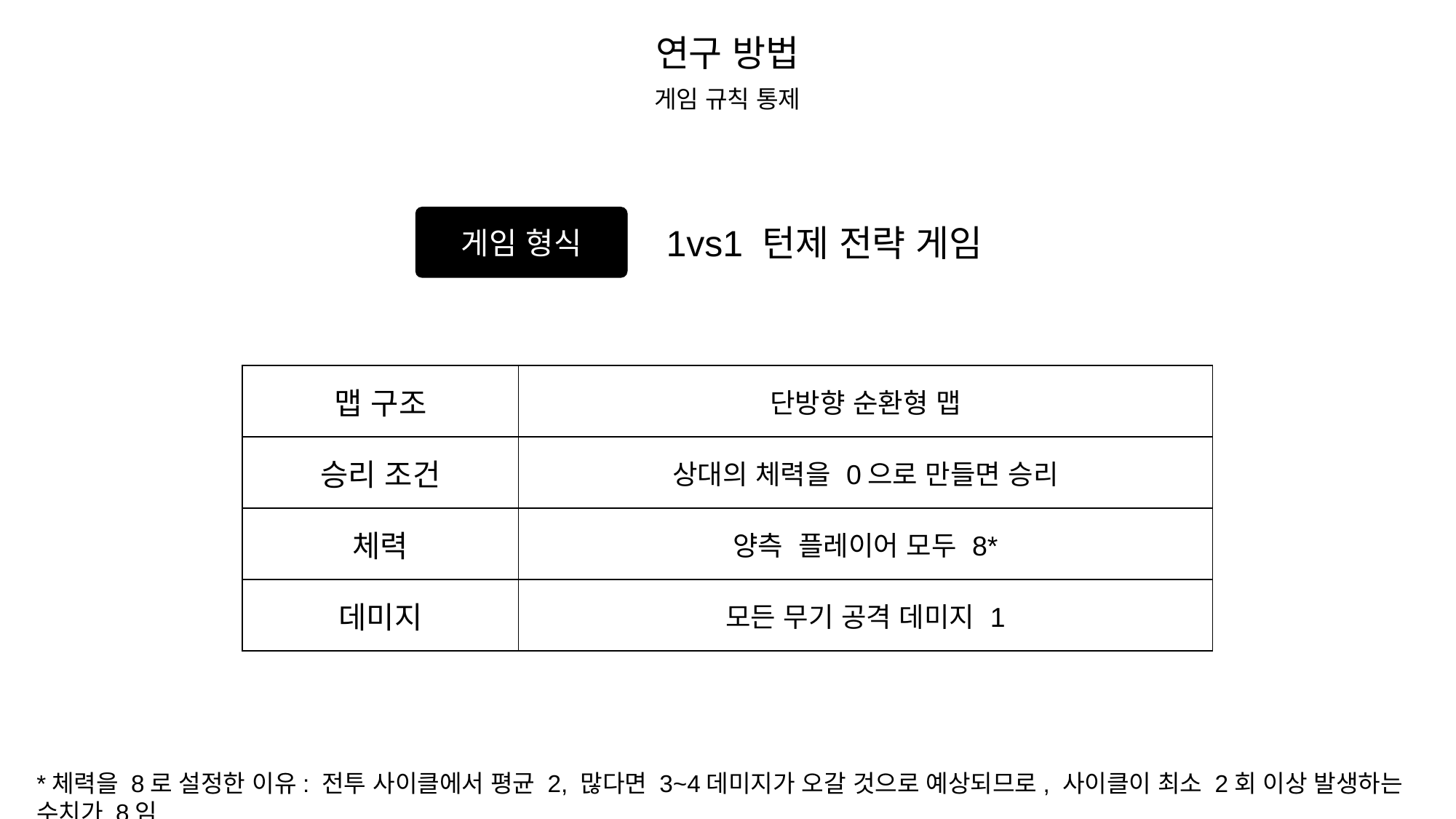

연구 방법
게임 규칙 통제
게임 형식
1vs1 턴제 전략 게임
| 맵 구조 | 단방향 순환형 맵 |
| --- | --- |
| 승리 조건 | 상대의 체력을 0으로 만들면 승리 |
| 체력 | 양측 플레이어 모두 8\* |
| 데미지 | 모든 무기 공격 데미지 1 |
*체력을 8로 설정한 이유: 전투 사이클에서 평균 2, 많다면 3~4데미지가 오갈 것으로 예상되므로, 사이클이 최소 2회 이상 발생하는 수치가 8임